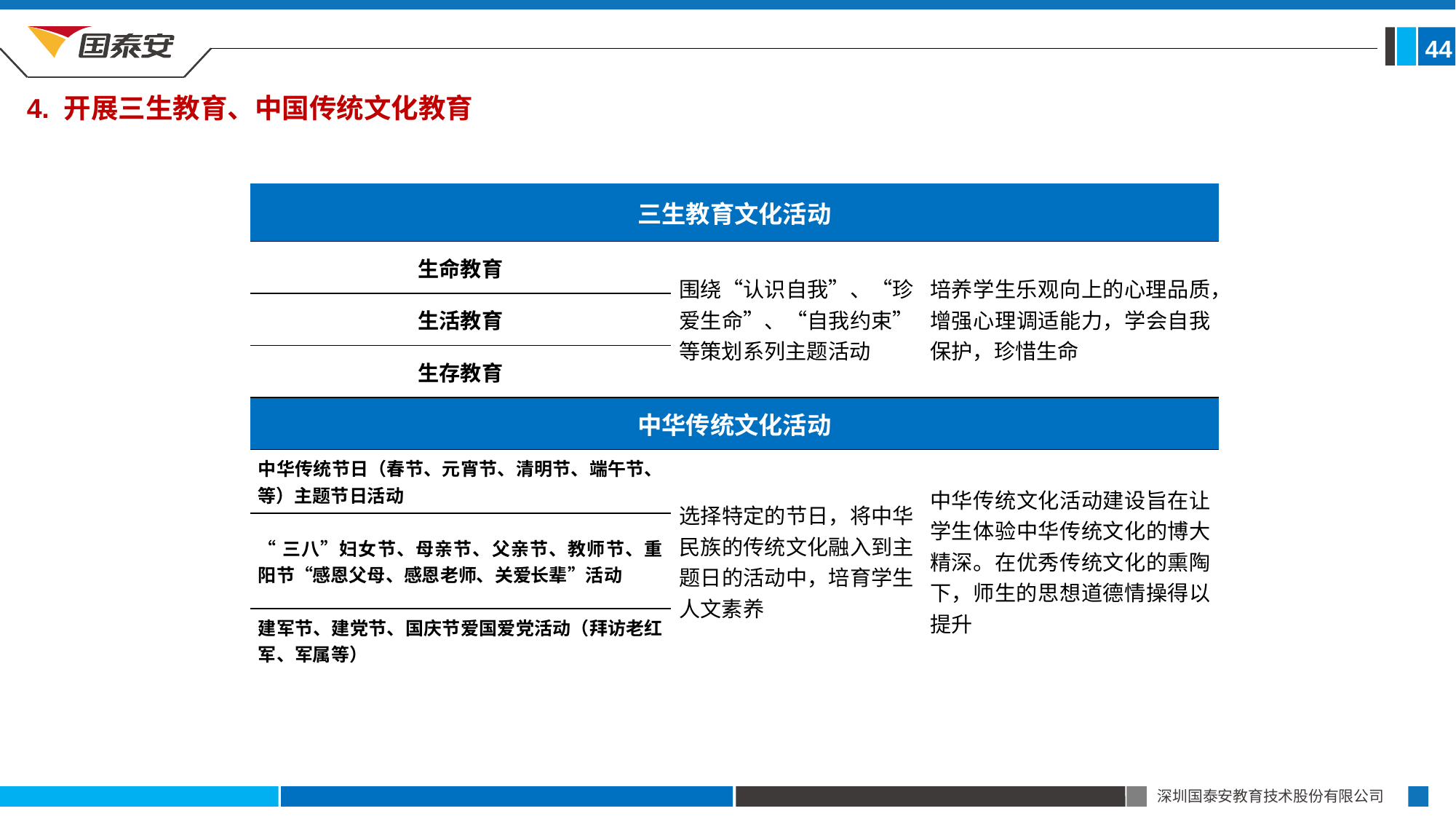

44
4. 开展三生教育、中国传统文化教育
| 三生教育文化活动 |  |  |
| --- | --- | --- |
| 生命教育 | 围绕“认识自我”、“珍爱生命”、“自我约束”等策划系列主题活动 | 培养学生乐观向上的心理品质，增强心理调适能力，学会自我保护，珍惜生命 |
| 生活教育 |  |  |
| 生存教育 |  |  |
| 中华传统文化活动 |  |  |
| 中华传统节日（春节、元宵节、清明节、端午节、等）主题节日活动 | 选择特定的节日，将中华民族的传统文化融入到主题日的活动中，培育学生人文素养 | 中华传统文化活动建设旨在让学生体验中华传统文化的博大精深。在优秀传统文化的熏陶下，师生的思想道德情操得以提升 |
| “三八”妇女节、母亲节、父亲节、教师节、重阳节“感恩父母、感恩老师、关爱长辈”活动 |  |  |
| 建军节、建党节、国庆节爱国爱党活动（拜访老红军、军属等） |  |  |